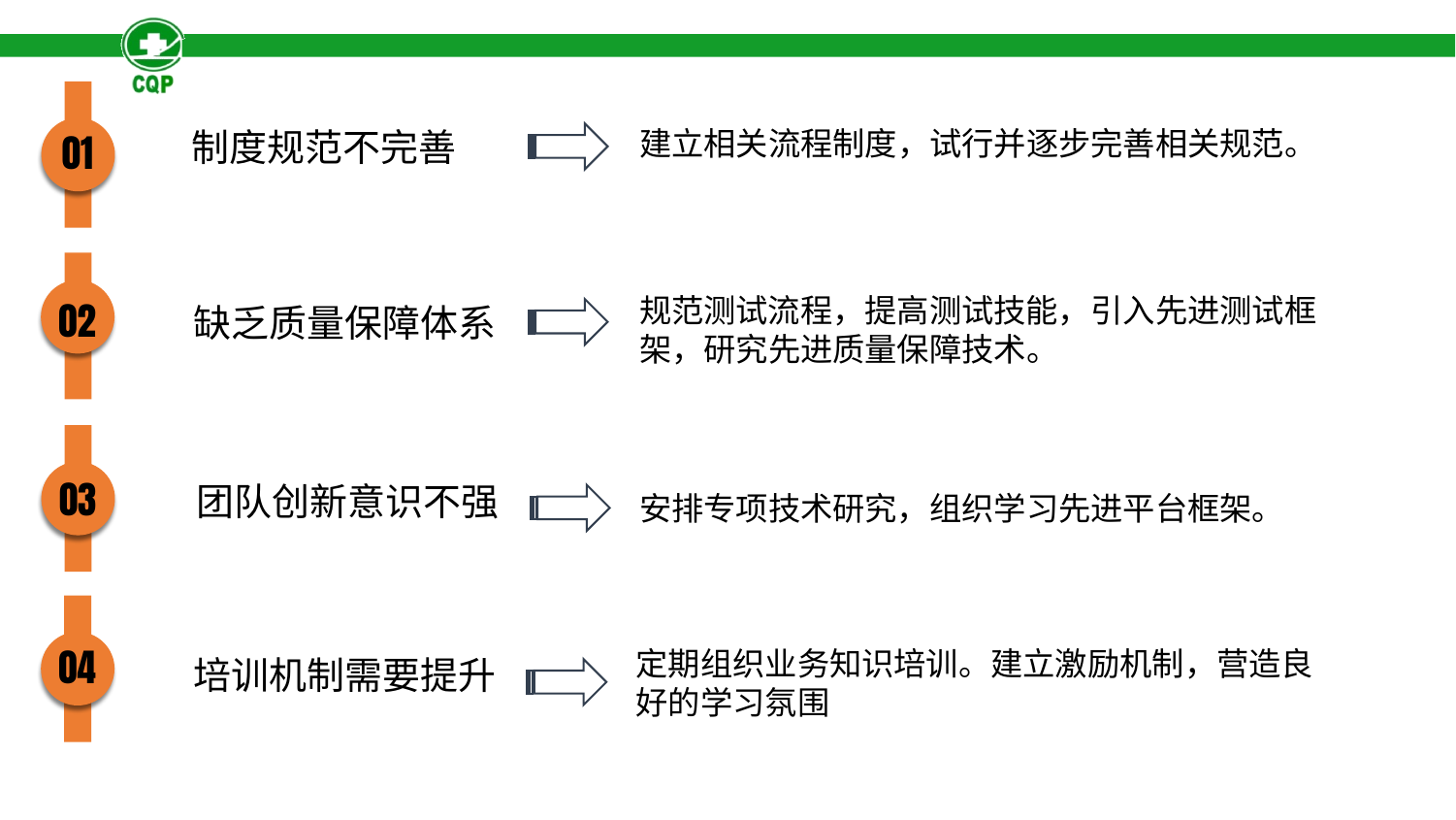

建立相关流程制度，试行并逐步完善相关规范。
制度规范不完善

01

规范测试流程，提高测试技能，引入先进测试框架，研究先进质量保障技术。
02
缺乏质量保障体系

03
团队创新意识不强

安排专项技术研究，组织学习先进平台框架。

定期组织业务知识培训。建立激励机制，营造良好的学习氛围
04
培训机制需要提升